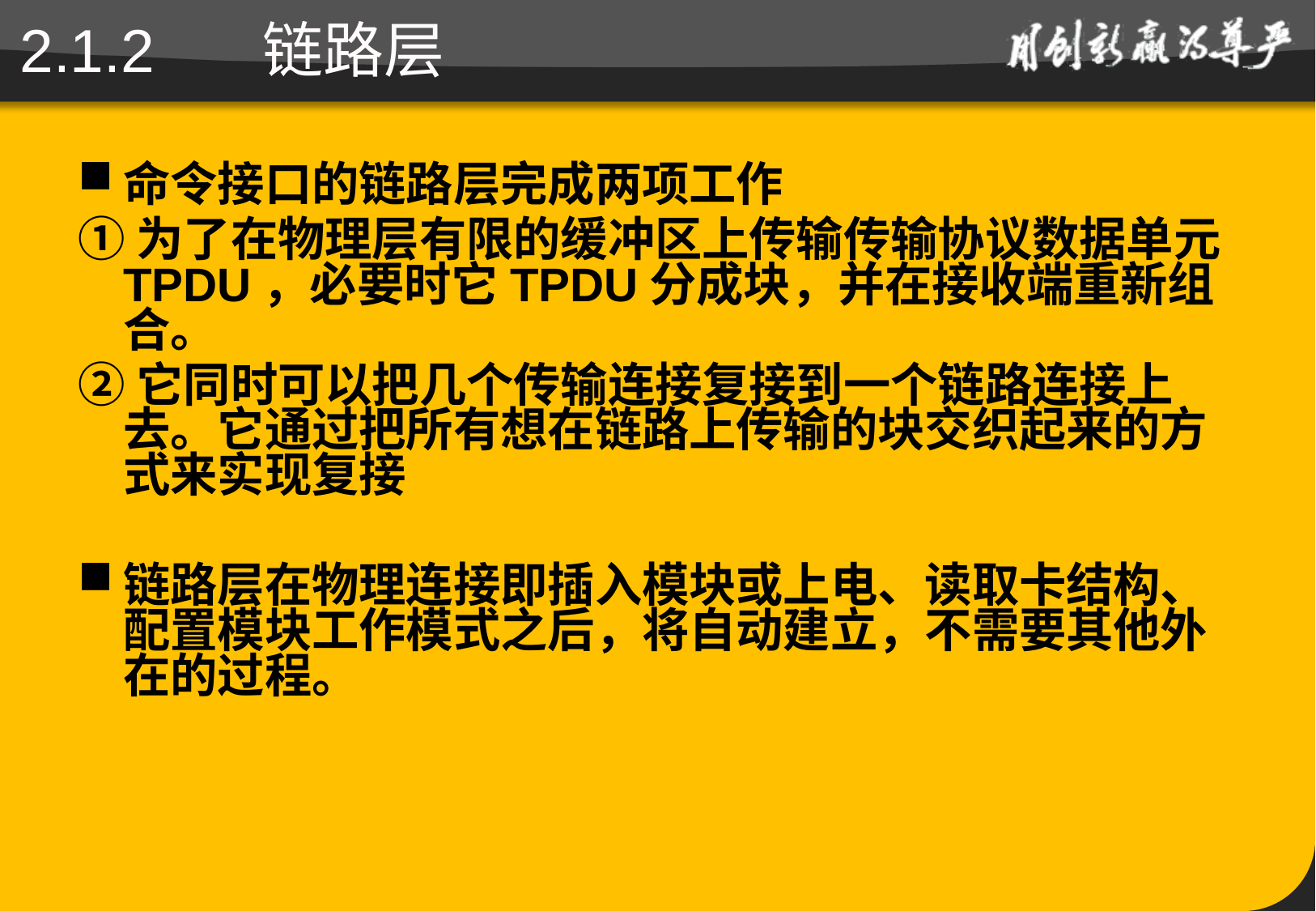

# 2.1.2  	链路层
命令接口的链路层完成两项工作
①为了在物理层有限的缓冲区上传输传输协议数据单元TPDU，必要时它TPDU分成块，并在接收端重新组合。
②它同时可以把几个传输连接复接到一个链路连接上去。它通过把所有想在链路上传输的块交织起来的方式来实现复接

链路层在物理连接即插入模块或上电、读取卡结构、配置模块工作模式之后，将自动建立，不需要其他外在的过程。